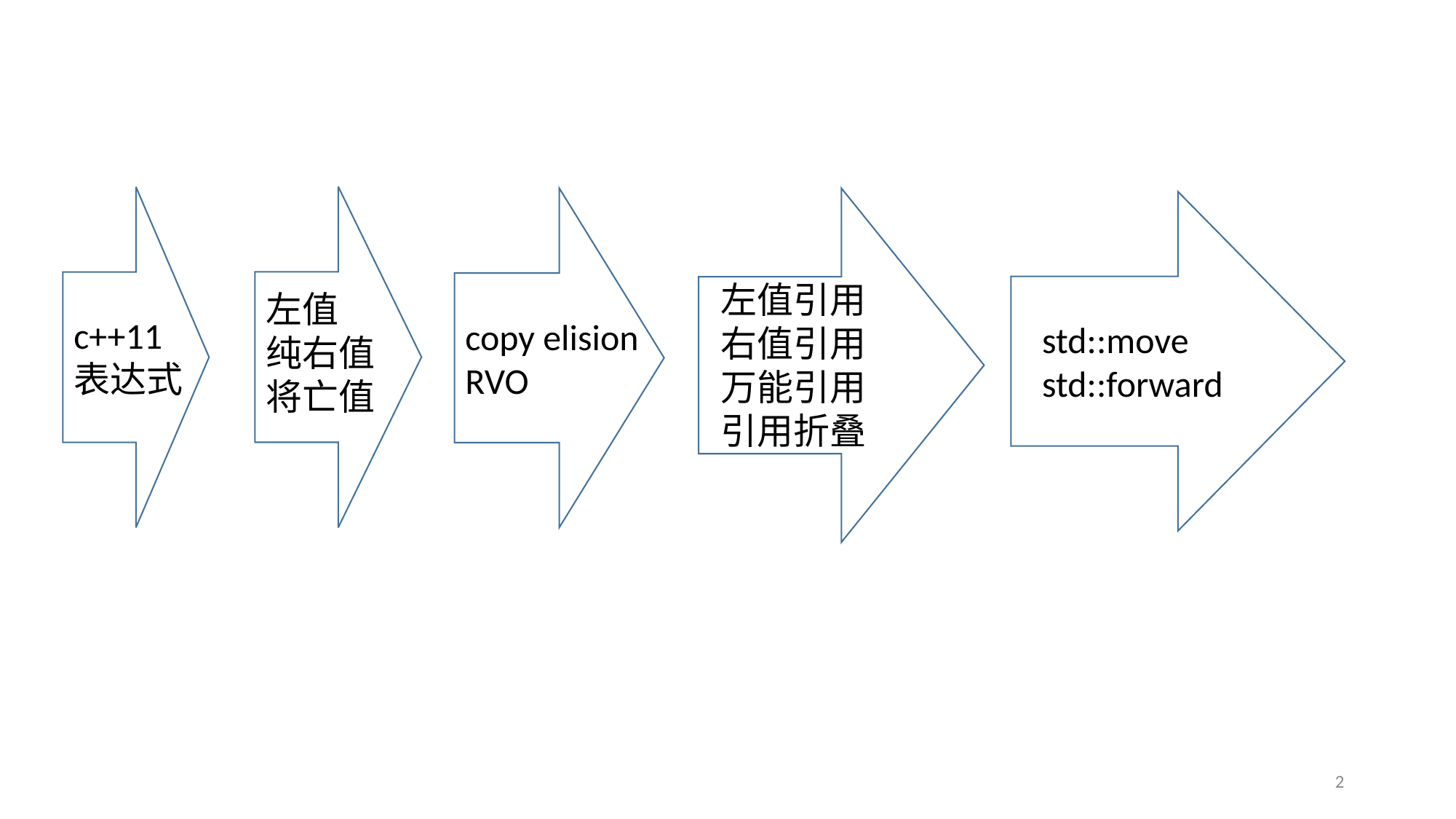

左值引用
右值引用
万能引用
引用折叠
左值
纯右值
将亡值
c++11
表达式
copy elision
RVO
std::move
std::forward
2